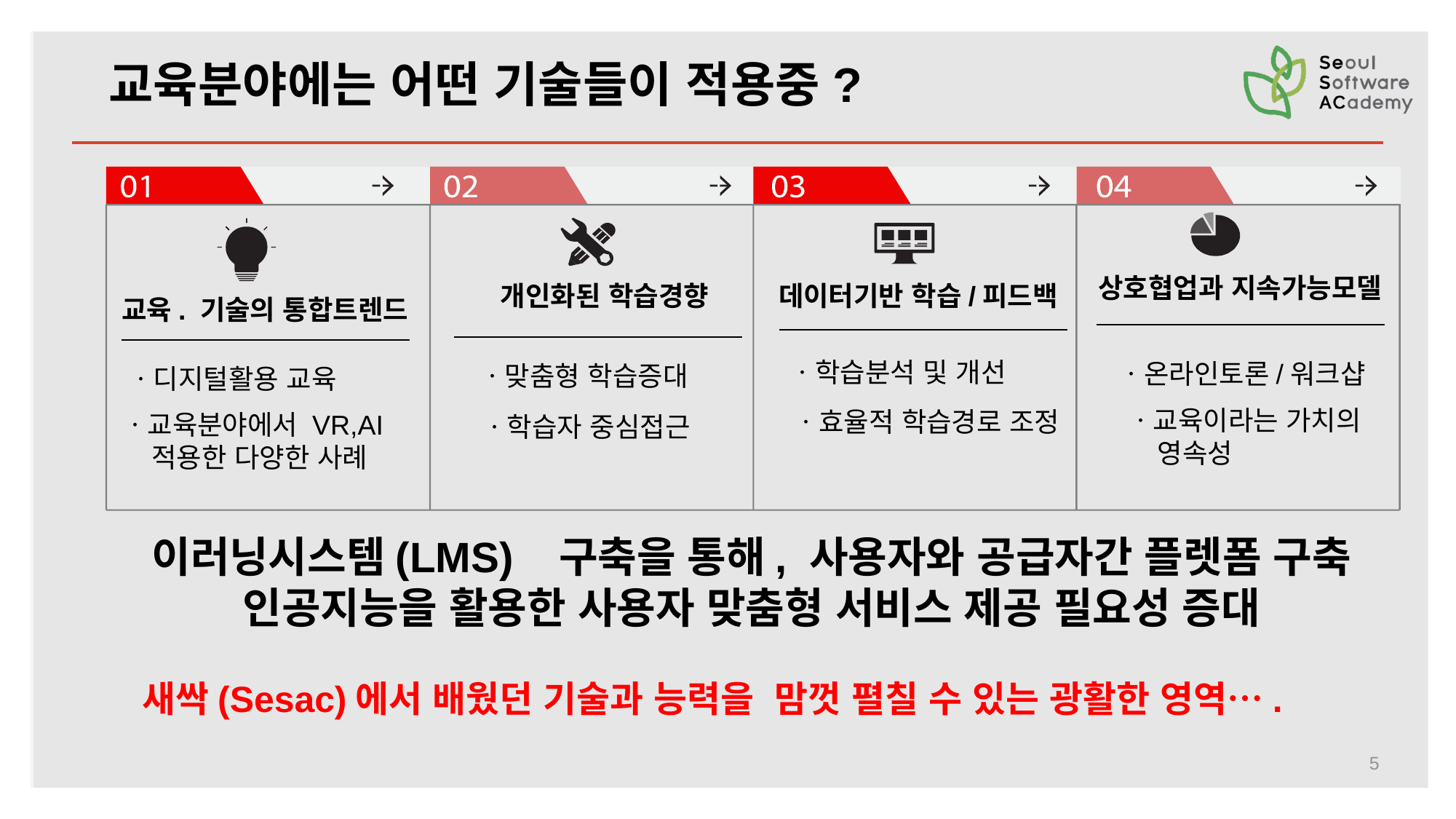

교육분야에는 어떤 기술들이 적용중?

상호협업과 지속가능모델
개인화된 학습경향
데이터기반 학습/피드백
교육. 기술의 통합트렌드

ㆍ학습분석 및 개선
ㆍ온라인토론/워크샵
ㆍ맞춤형 학습증대
ㆍ디지털활용 교육
ㆍ교육이라는 가치의
   영속성
ㆍ효율적 학습경로 조정
ㆍ교육분야에서 VR,AI
   적용한 다양한 사례
ㆍ학습자 중심접근

이러닝시스템(LMS)   구축을 통해, 사용자와 공급자간 플렛폼 구축
인공지능을 활용한 사용자 맞춤형 서비스 제공 필요성 증대
새싹(Sesac)에서 배웠던 기술과 능력을  맘껏 펼칠 수 있는 광활한 영역….
5